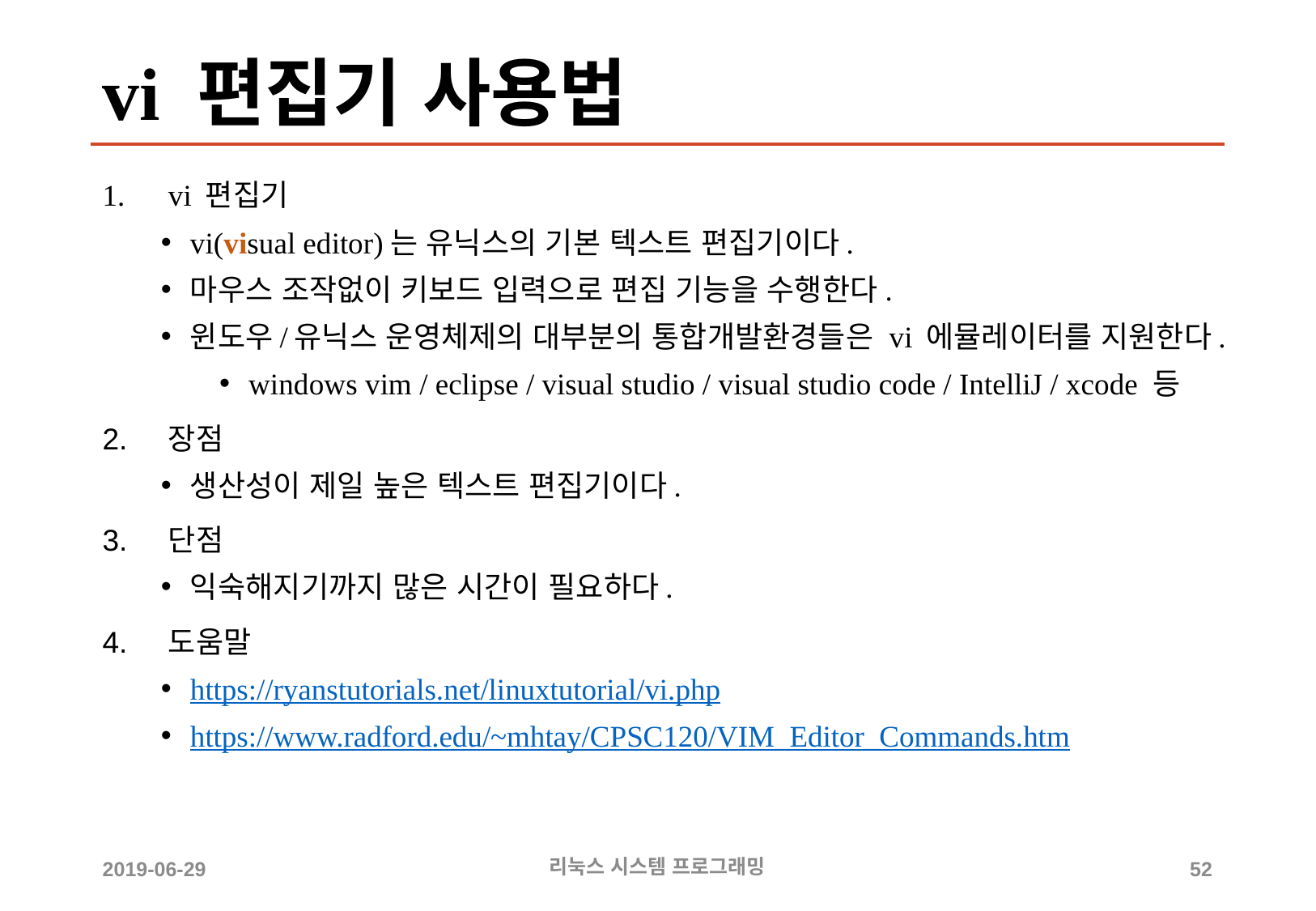

# vi 편집기 사용법
vi 편집기
vi(visual editor)는 유닉스의 기본 텍스트 편집기이다.
마우스 조작없이 키보드 입력으로 편집 기능을 수행한다.
윈도우/유닉스 운영체제의 대부분의 통합개발환경들은 vi 에뮬레이터를 지원한다.
windows vim / eclipse / visual studio / visual studio code / IntelliJ / xcode 등
장점
생산성이 제일 높은 텍스트 편집기이다.
단점
익숙해지기까지 많은 시간이 필요하다.
도움말
https://ryanstutorials.net/linuxtutorial/vi.php
https://www.radford.edu/~mhtay/CPSC120/VIM_Editor_Commands.htm

2019-06-29
리눅스 시스템 프로그래밍
52